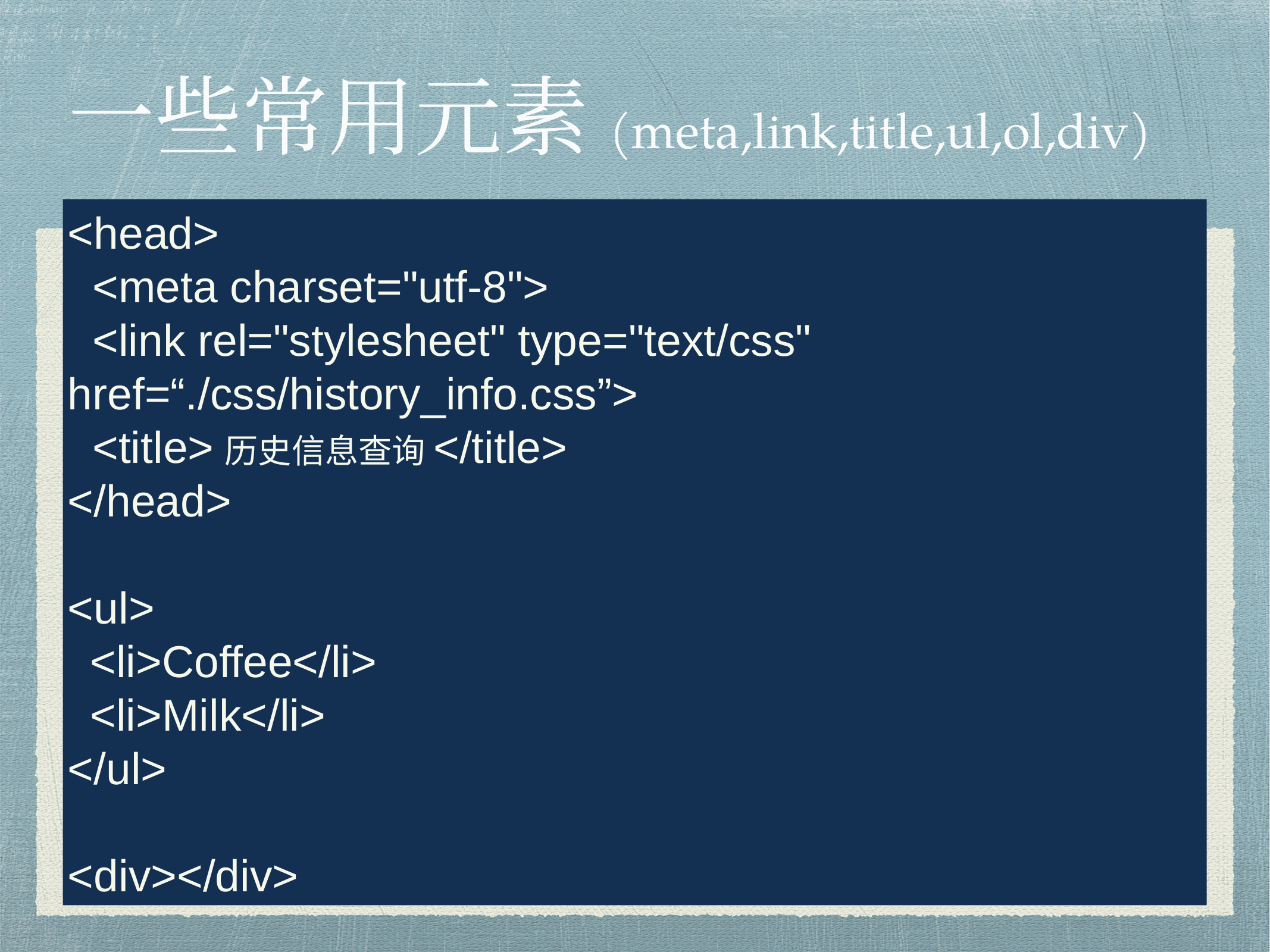

# 一些常用元素(meta,link,title,ul,ol,div)
<head>
  <meta charset="utf-8">
  <link rel="stylesheet" type="text/css" href=“./css/history_info.css”>
  <title>历史信息查询</title>
</head>

<ul>
<li>Coffee</li>
<li>Milk</li>
</ul>

<div></div>